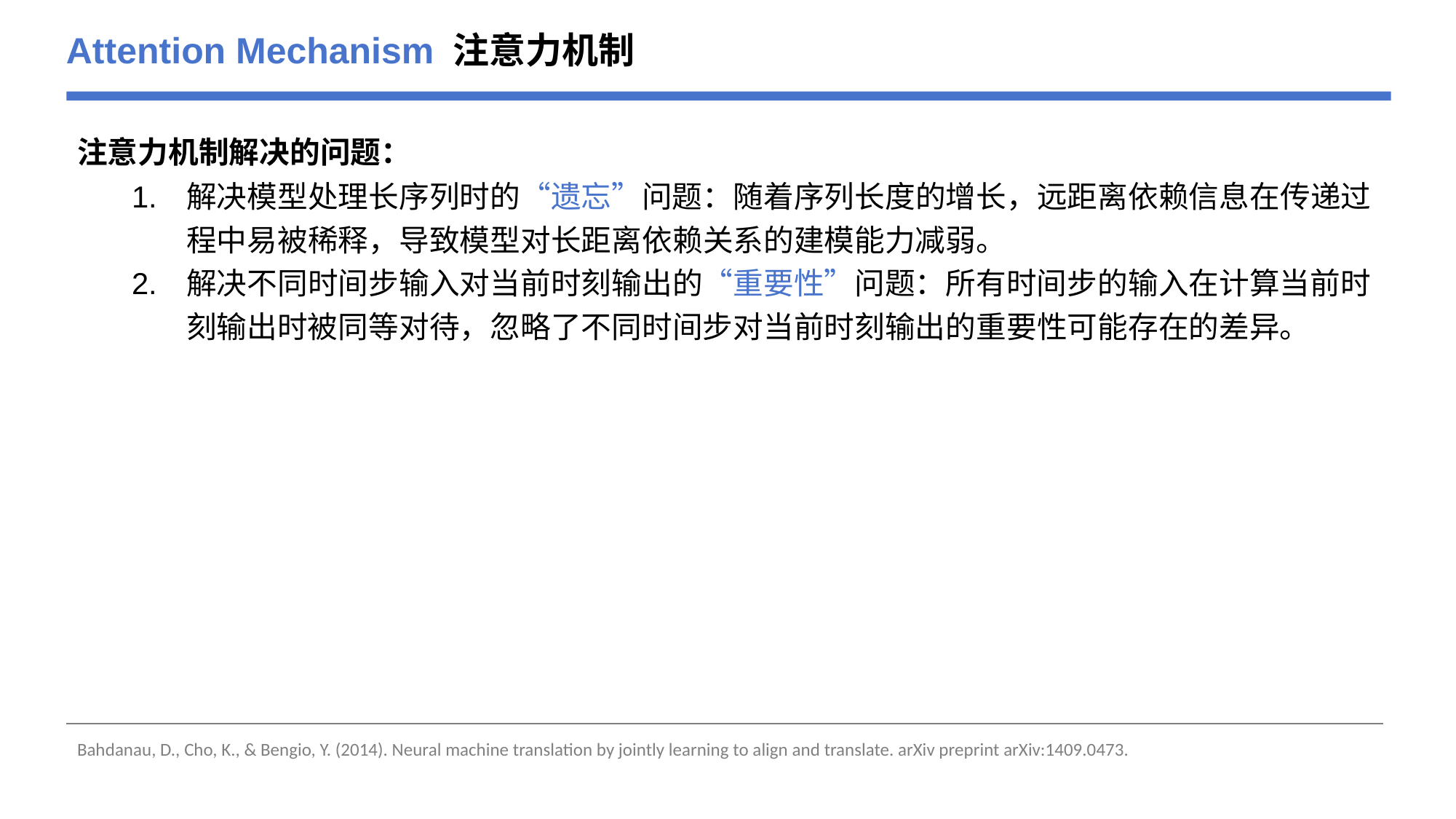

Attention Mechanism 注意力机制

注意力机制解决的问题：
解决模型处理长序列时的“遗忘”问题：随着序列长度的增长，远距离依赖信息在传递过程中易被稀释，导致模型对长距离依赖关系的建模能力减弱。
解决不同时间步输入对当前时刻输出的“重要性”问题：所有时间步的输入在计算当前时刻输出时被同等对待，忽略了不同时间步对当前时刻输出的重要性可能存在的差异。
Bahdanau, D., Cho, K., & Bengio, Y. (2014). Neural machine translation by jointly learning to align and translate. arXiv preprint arXiv:1409.0473.